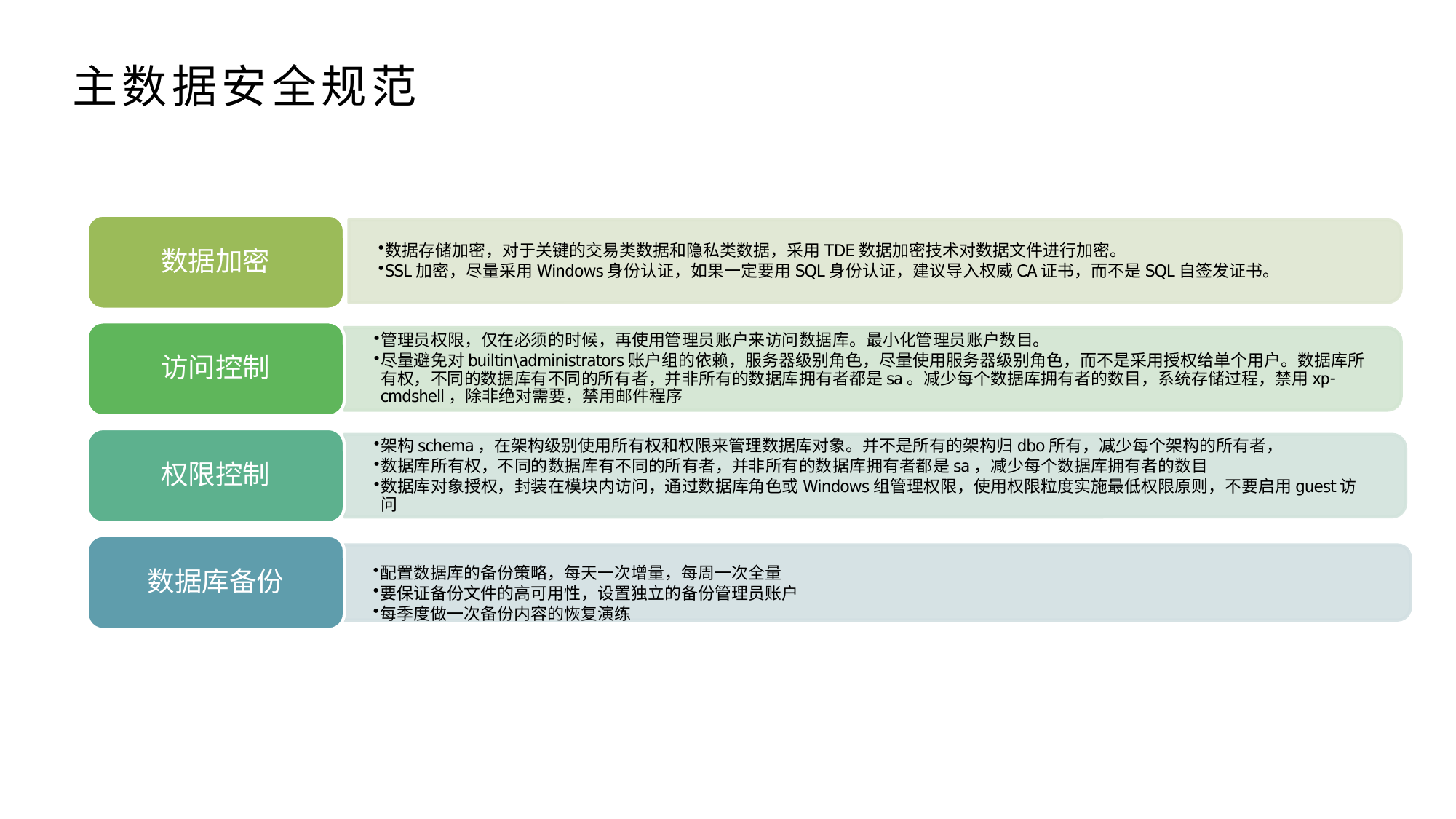

主数据安全规范

数据加密

数据存储加密，对于关键的交易类数据和隐私类数据，采用TDE数据加密技术对数据文件进行加密。
SSL加密，尽量采用Windows身份认证，如果一定要用SQL身份认证，建议导入权威CA证书，而不是SQL自签发证书。

访问控制

管理员权限，仅在必须的时候，再使用管理员账户来访问数据库。最小化管理员账户数目。
尽量避免对builtin\administrators账户组的依赖，服务器级别角色，尽量使用服务器级别角色，而不是采用授权给单个用户。数据库所有权，不同的数据库有不同的所有者，并非所有的数据库拥有者都是sa。减少每个数据库拥有者的数目，系统存储过程，禁用xp-cmdshell，除非绝对需要，禁用邮件程序

权限控制

架构schema，在架构级别使用所有权和权限来管理数据库对象。并不是所有的架构归dbo所有，减少每个架构的所有者，
数据库所有权，不同的数据库有不同的所有者，并非所有的数据库拥有者都是sa，减少每个数据库拥有者的数目
数据库对象授权，封装在模块内访问，通过数据库角色或Windows组管理权限，使用权限粒度实施最低权限原则，不要启用guest访问

数据库备份

配置数据库的备份策略，每天一次增量，每周一次全量
要保证备份文件的高可用性，设置独立的备份管理员账户
每季度做一次备份内容的恢复演练